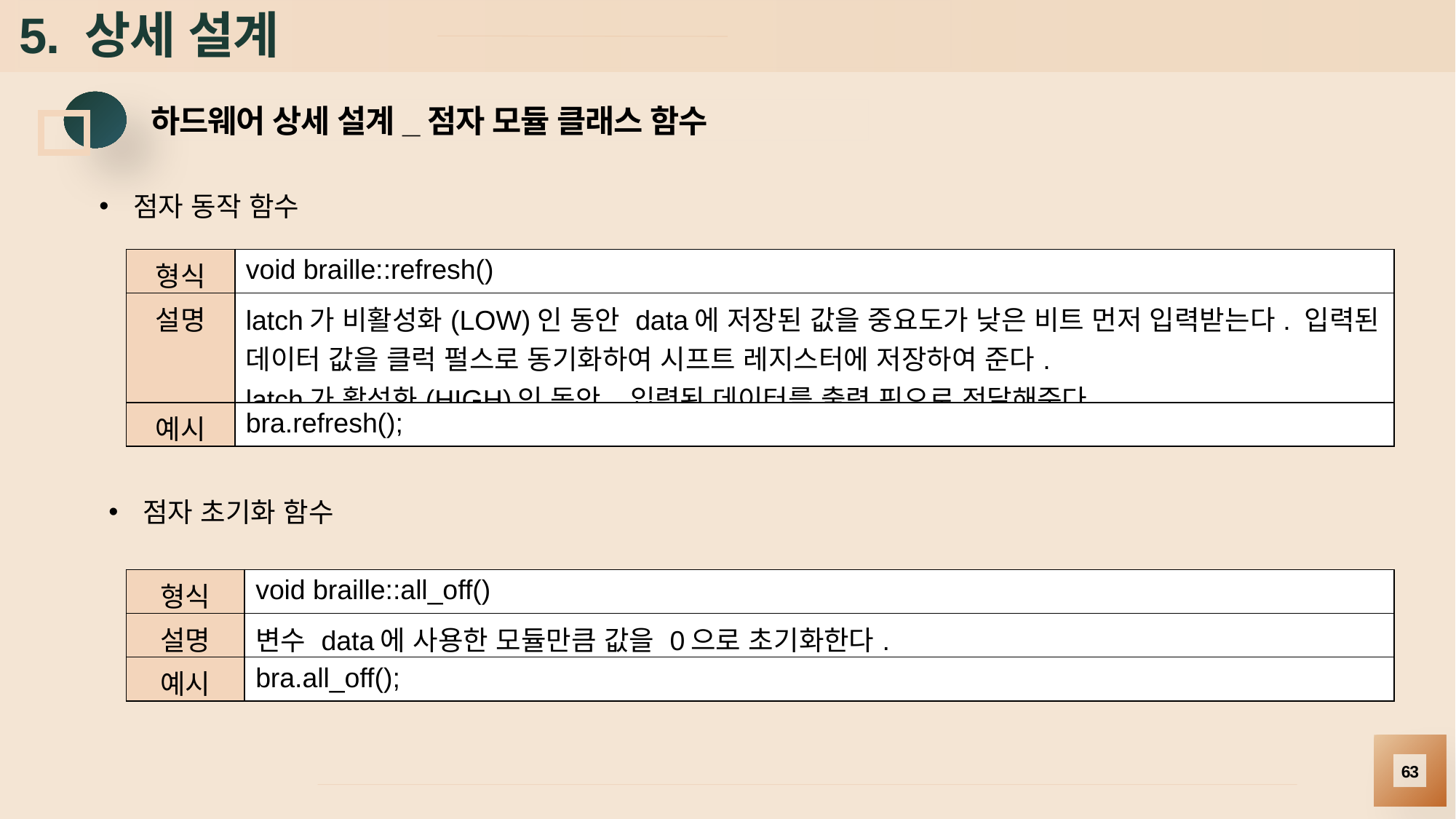

# 5. 상세 설계

하드웨어 상세 설계_점자 모듈 클래스 함수

점자 동작 함수
| 형식 | void braille::refresh() |
| --- | --- |
| 설명 | latch가 비활성화(LOW)인 동안 data에 저장된 값을 중요도가 낮은 비트 먼저 입력받는다. 입력된 데이터 값을 클럭 펄스로 동기화하여 시프트 레지스터에 저장하여 준다. latch가 활성화(HIGH)인 동안, 입력된 데이터를 출력 핀으로 전달해준다. |
| 예시 | bra.refresh(); |
점자 초기화 함수
| 형식 | void braille::all\_off() |
| --- | --- |
| 설명 | 변수 data에 사용한 모듈만큼 값을 0으로 초기화한다. |
| 예시 | bra.all\_off(); |
63